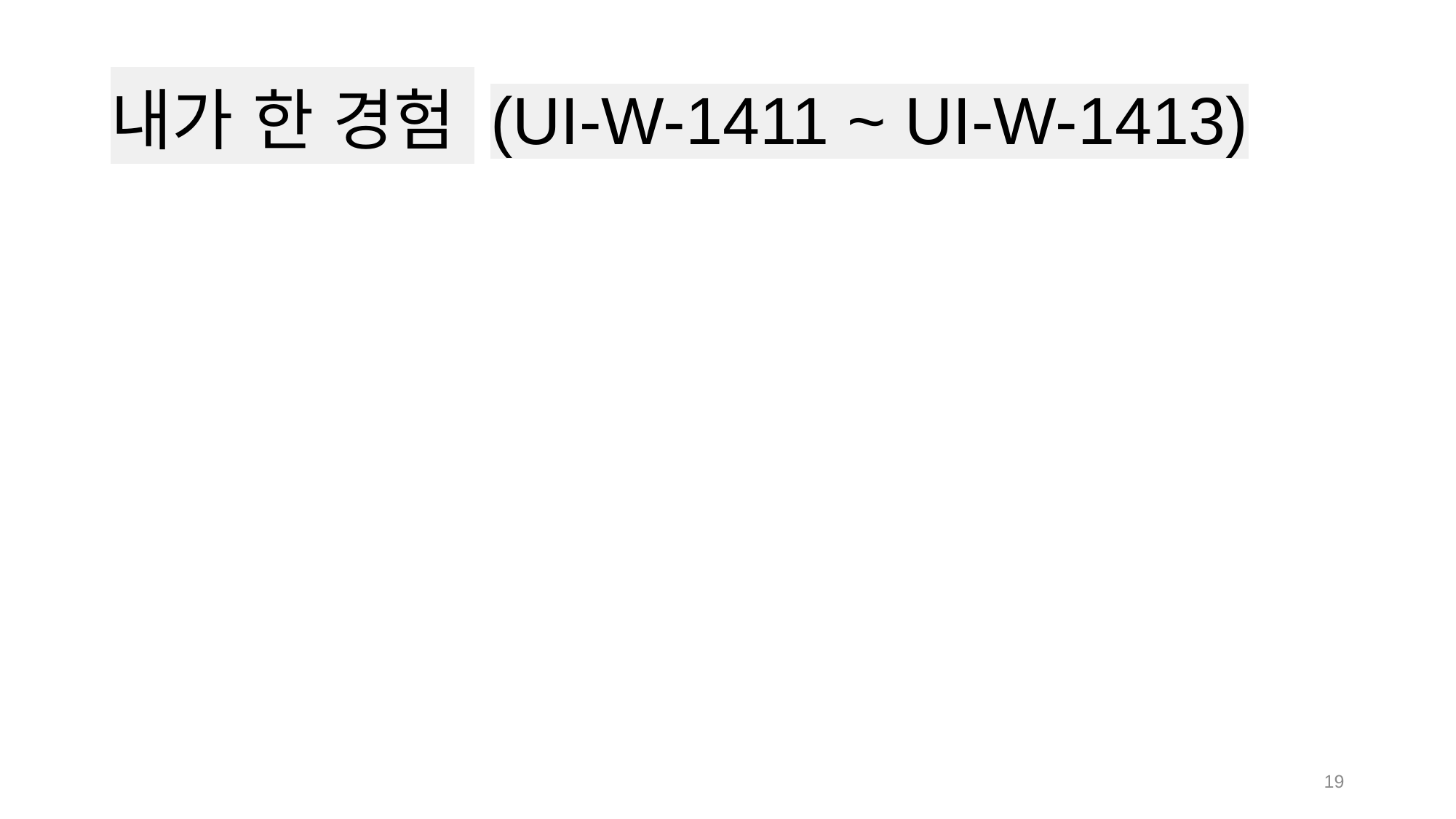

# 내가 한 경험 (UI-W-1411 ~ UI-W-1413)
19